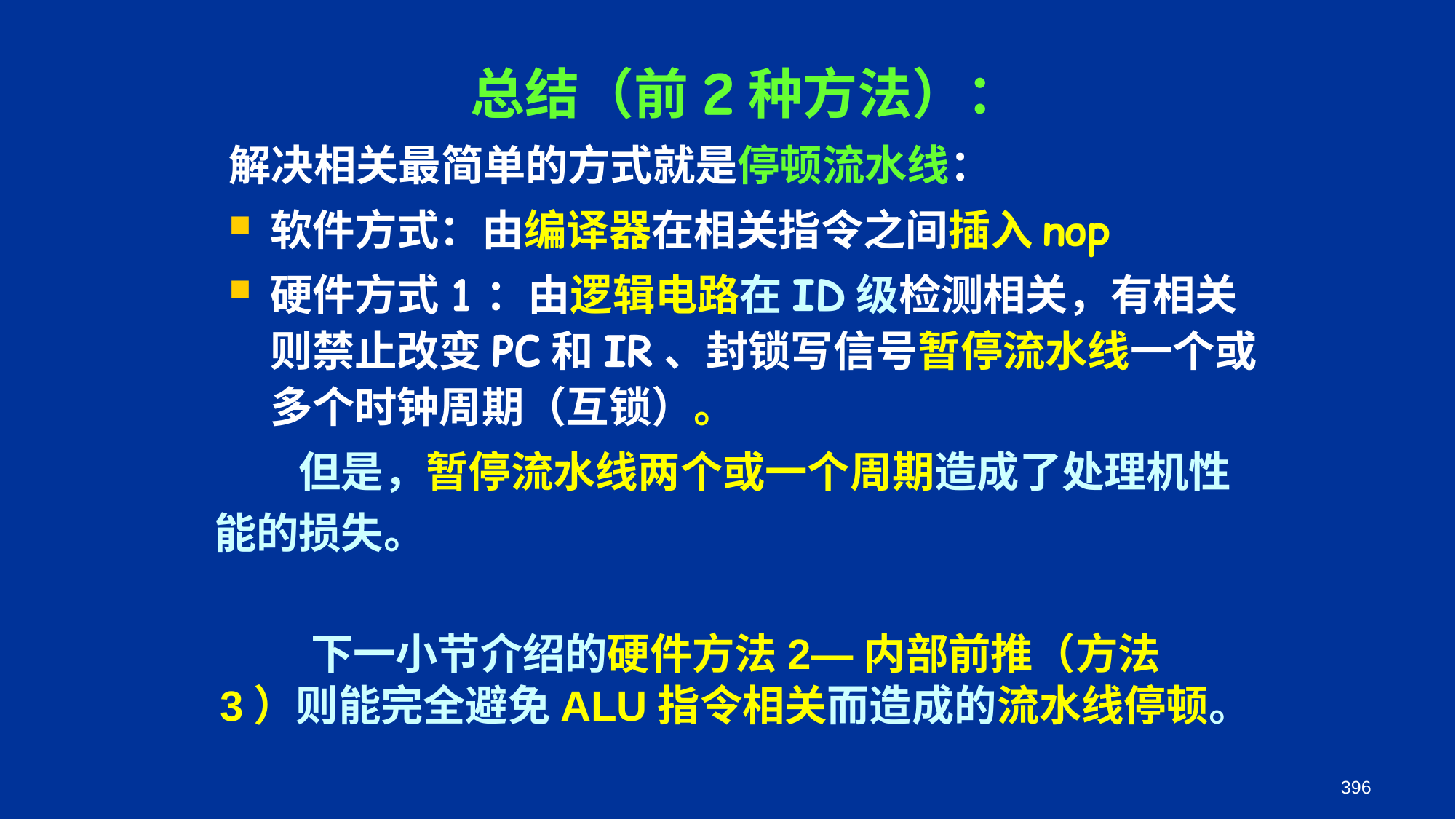

总结（前2种方法）：
解决相关最简单的方式就是停顿流水线：
软件方式：由编译器在相关指令之间插入nop
硬件方式1：由逻辑电路在ID级检测相关，有相关则禁止改变PC和IR、封锁写信号暂停流水线一个或多个时钟周期（互锁）。

　　但是，暂停流水线两个或一个周期造成了处理机性能的损失。
　　下一小节介绍的硬件方法2—内部前推（方法3）则能完全避免ALU指令相关而造成的流水线停顿。
396